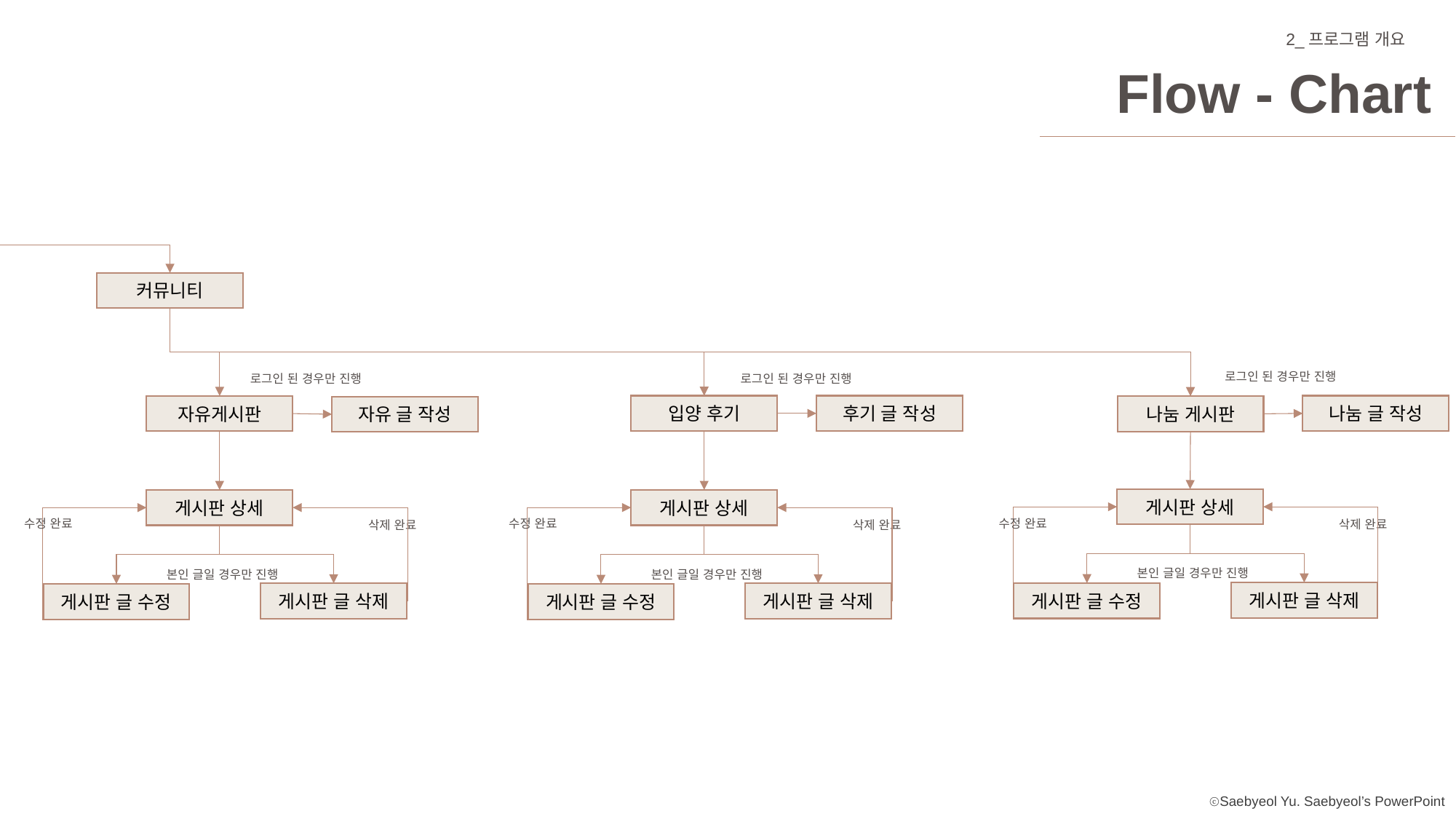

2_프로그램 개요

DB구성
Flow - Chart
커뮤니티
로그인 된 경우만 진행
로그인 된 경우만 진행
로그인 된 경우만 진행
입양 후기
후기 글 작성
나눔 글 작성
자유게시판
나눔 게시판
자유 글 작성
게시판 상세
게시판 상세
게시판 상세
수정 완료
수정 완료
수정 완료
삭제 완료
삭제 완료
삭제 완료
본인 글일 경우만 진행
본인 글일 경우만 진행

본인 글일 경우만 진행
게시판 글 삭제
게시판 글 수정
게시판 글 삭제
게시판 글 삭제
게시판 글 수정
게시판 글 수정